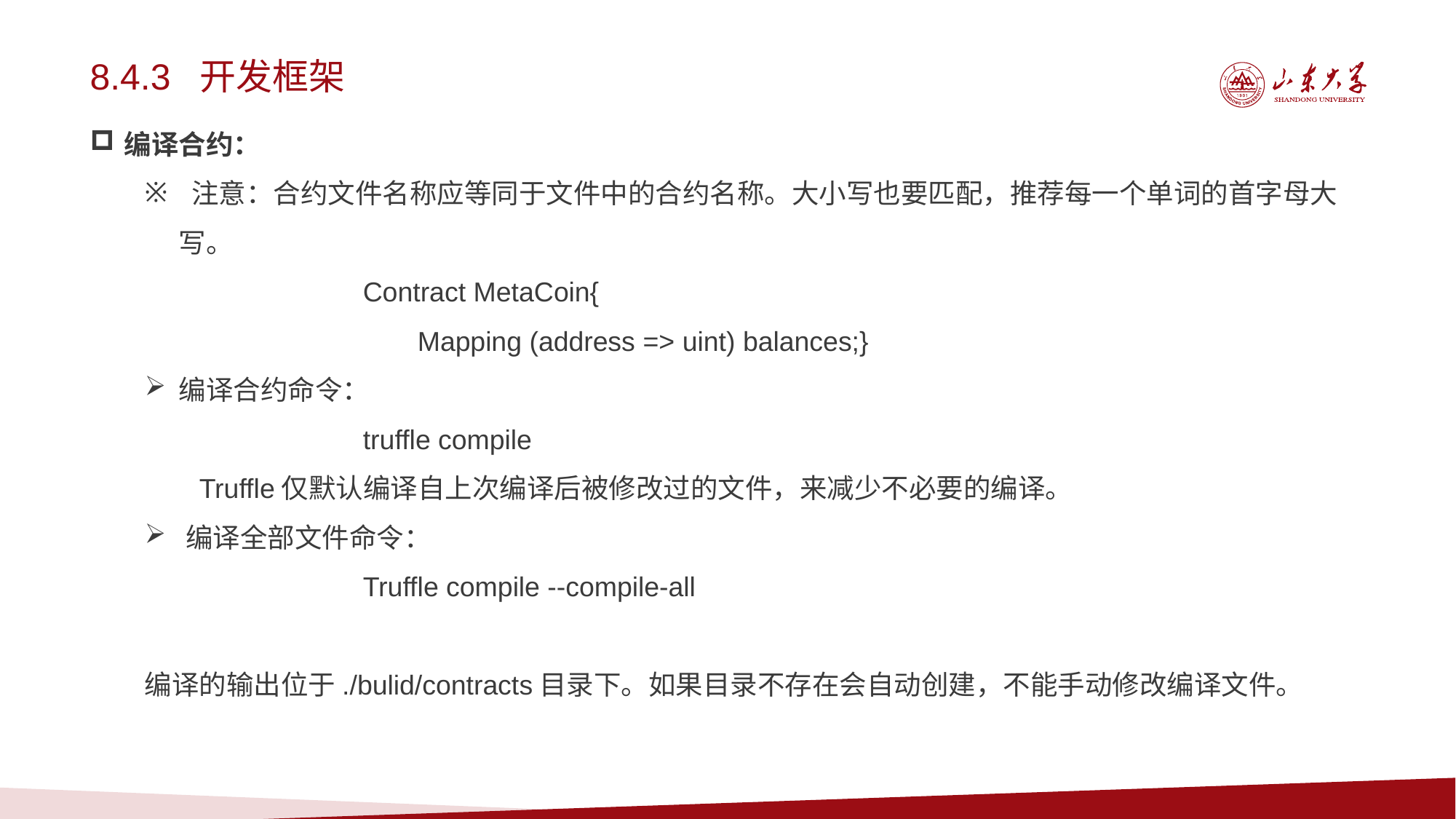

8.4.3  开发框架
编译合约：
 注意：合约文件名称应等同于文件中的合约名称。大小写也要匹配，推荐每一个单词的首字母大写。
Contract MetaCoin{
Mapping (address => uint) balances;}
编译合约命令：
truffle compile
Truffle仅默认编译自上次编译后被修改过的文件，来减少不必要的编译。
编译全部文件命令：
Truffle compile --compile-all

编译的输出位于./bulid/contracts目录下。如果目录不存在会自动创建，不能手动修改编译文件。